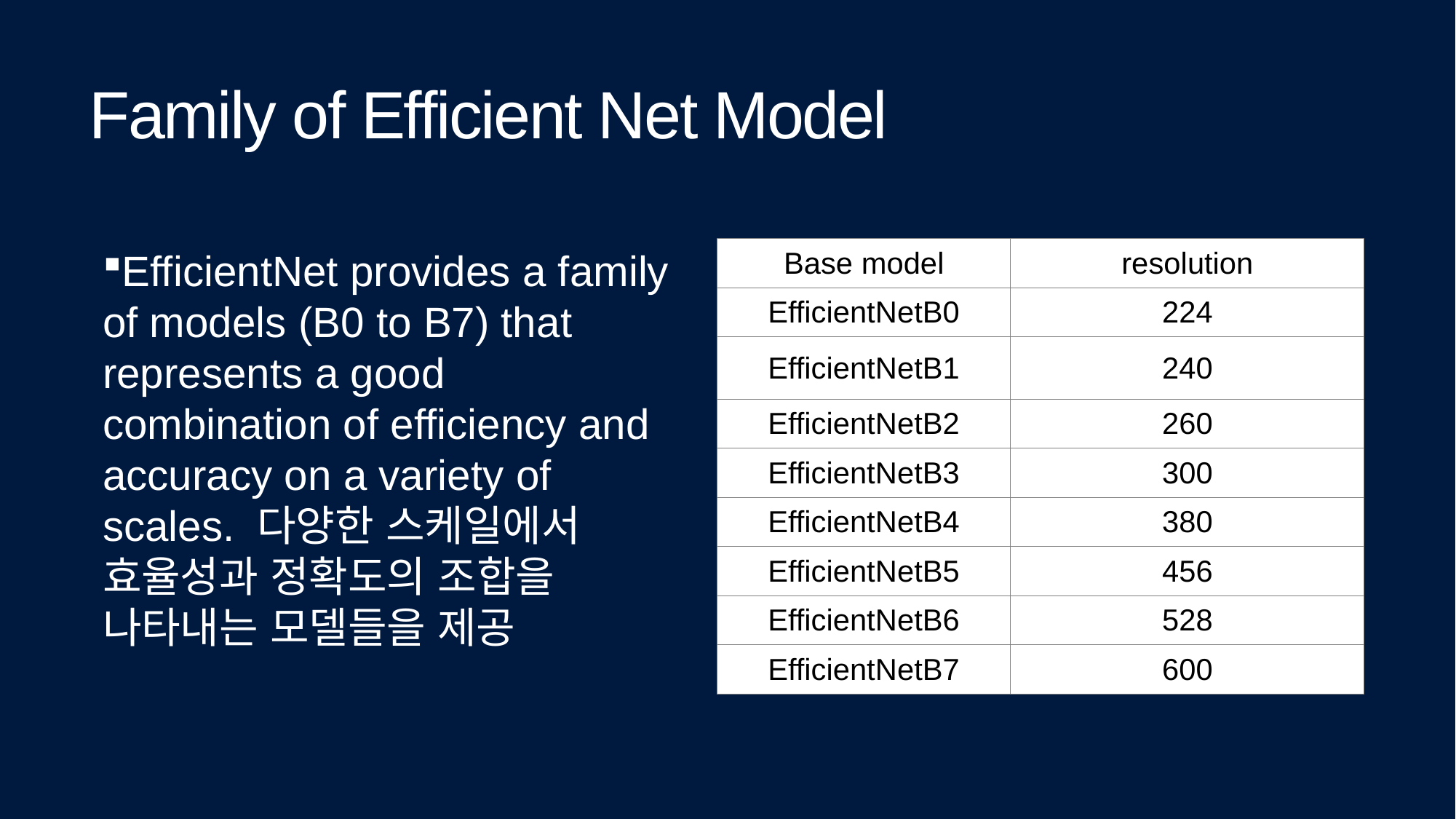

# Family of Efficient Net Model
EfficientNet provides a family of models (B0 to B7) that represents a good combination of efficiency and accuracy on a variety of scales. 다양한 스케일에서 효율성과 정확도의 조합을 나타내는 모델들을 제공

| Base model | resolution |
| --- | --- |
| EfficientNetB0 | 224 |
| EfficientNetB1 | 240 |
| EfficientNetB2 | 260 |
| EfficientNetB3 | 300 |
| EfficientNetB4 | 380 |
| EfficientNetB5 | 456 |
| EfficientNetB6 | 528 |
| EfficientNetB7 | 600 |